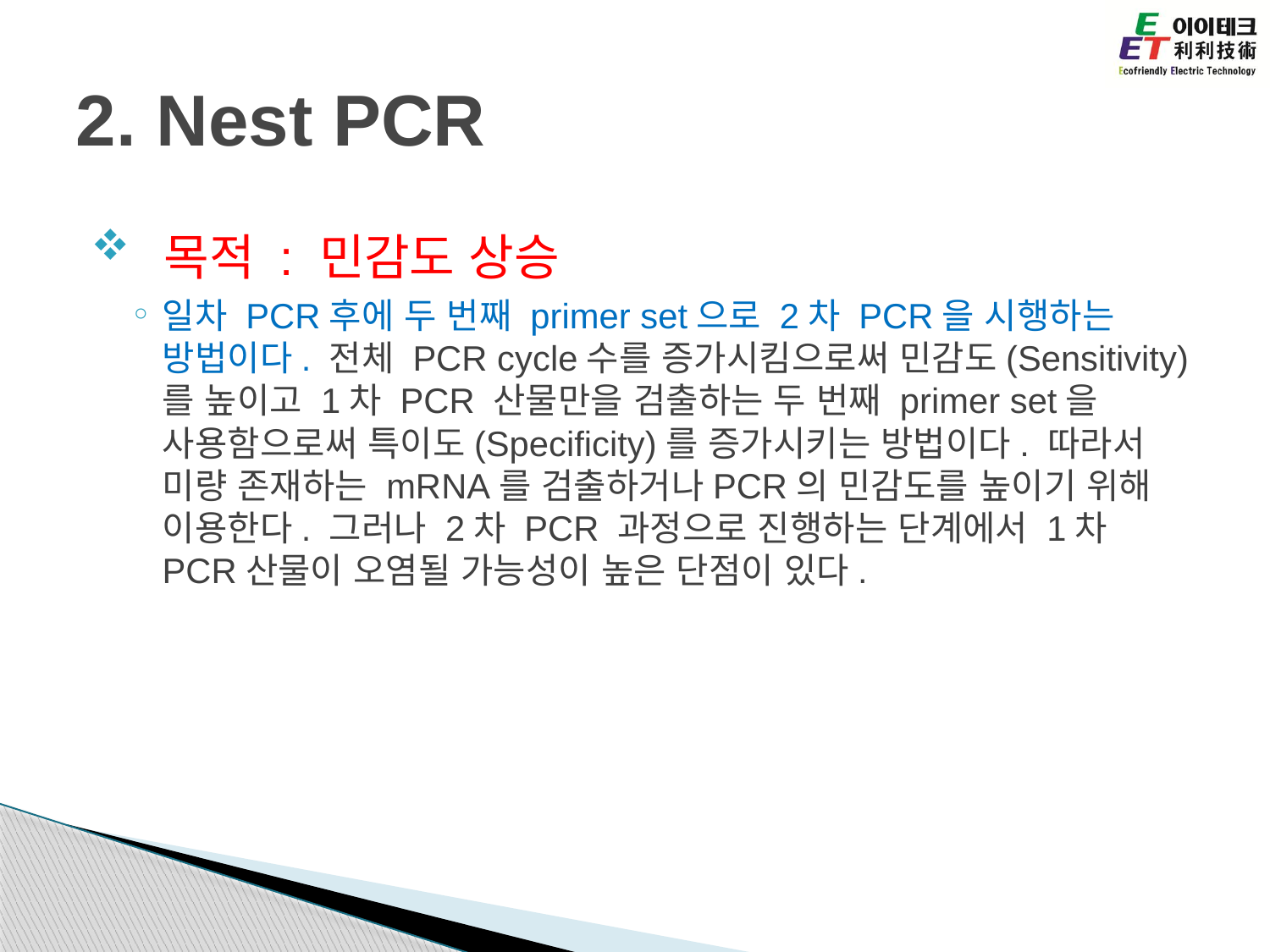

# 2. Nest PCR
 목적 : 민감도 상승
일차 PCR후에 두 번째 primer set으로 2차 PCR을 시행하는 방법이다. 전체 PCR cycle수를 증가시킴으로써 민감도(Sensitivity)를 높이고 1차 PCR 산물만을 검출하는 두 번째 primer set을 사용함으로써 특이도(Specificity)를 증가시키는 방법이다. 따라서 미량 존재하는 mRNA를 검출하거나PCR의 민감도를 높이기 위해 이용한다. 그러나 2차 PCR 과정으로 진행하는 단계에서 1차 PCR산물이 오염될 가능성이 높은 단점이 있다.